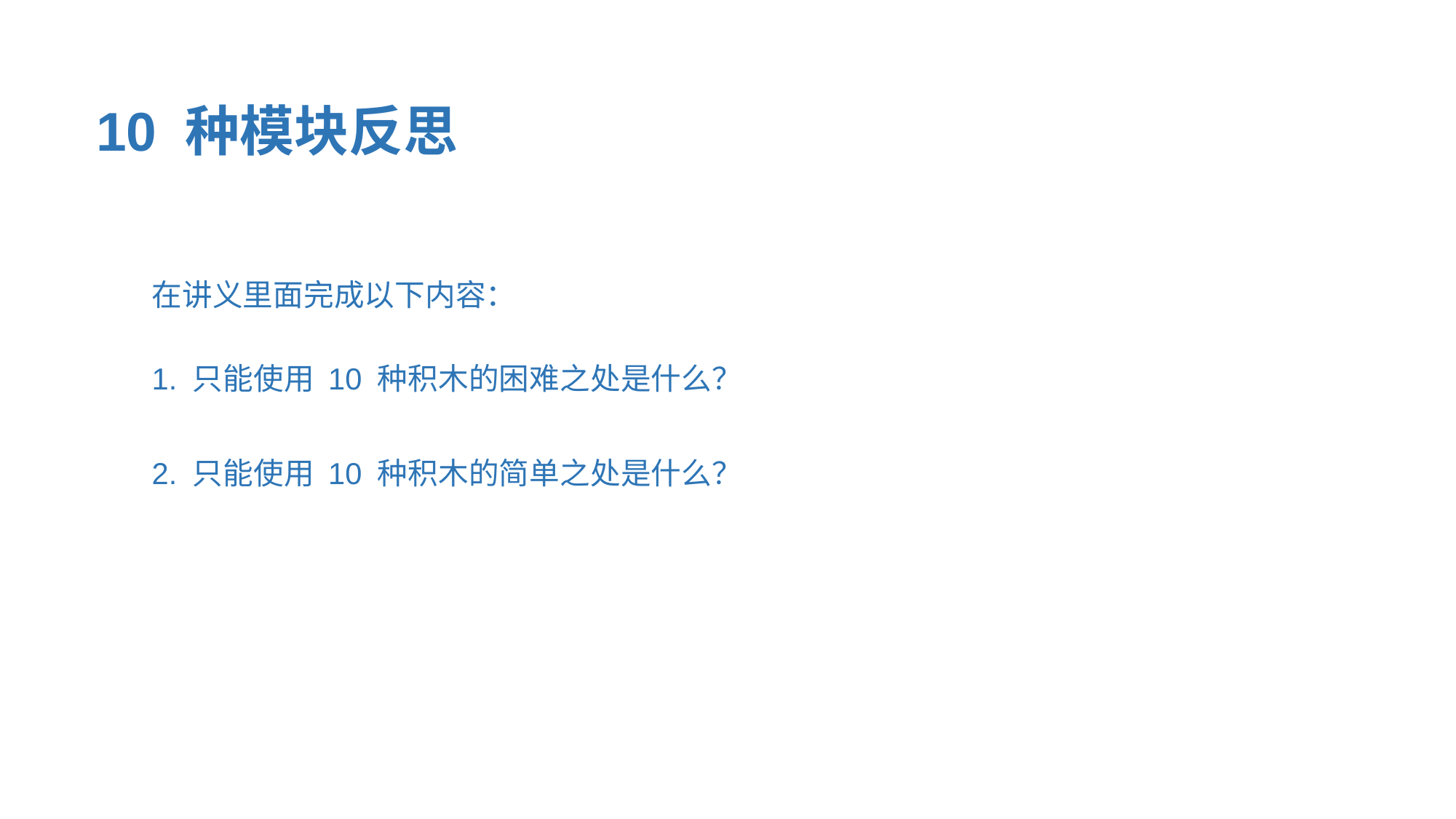

10 种模块反思
在讲义里面完成以下内容：

1. 只能使用 10 种积木的困难之处是什么？

2. 只能使用 10 种积木的简单之处是什么？